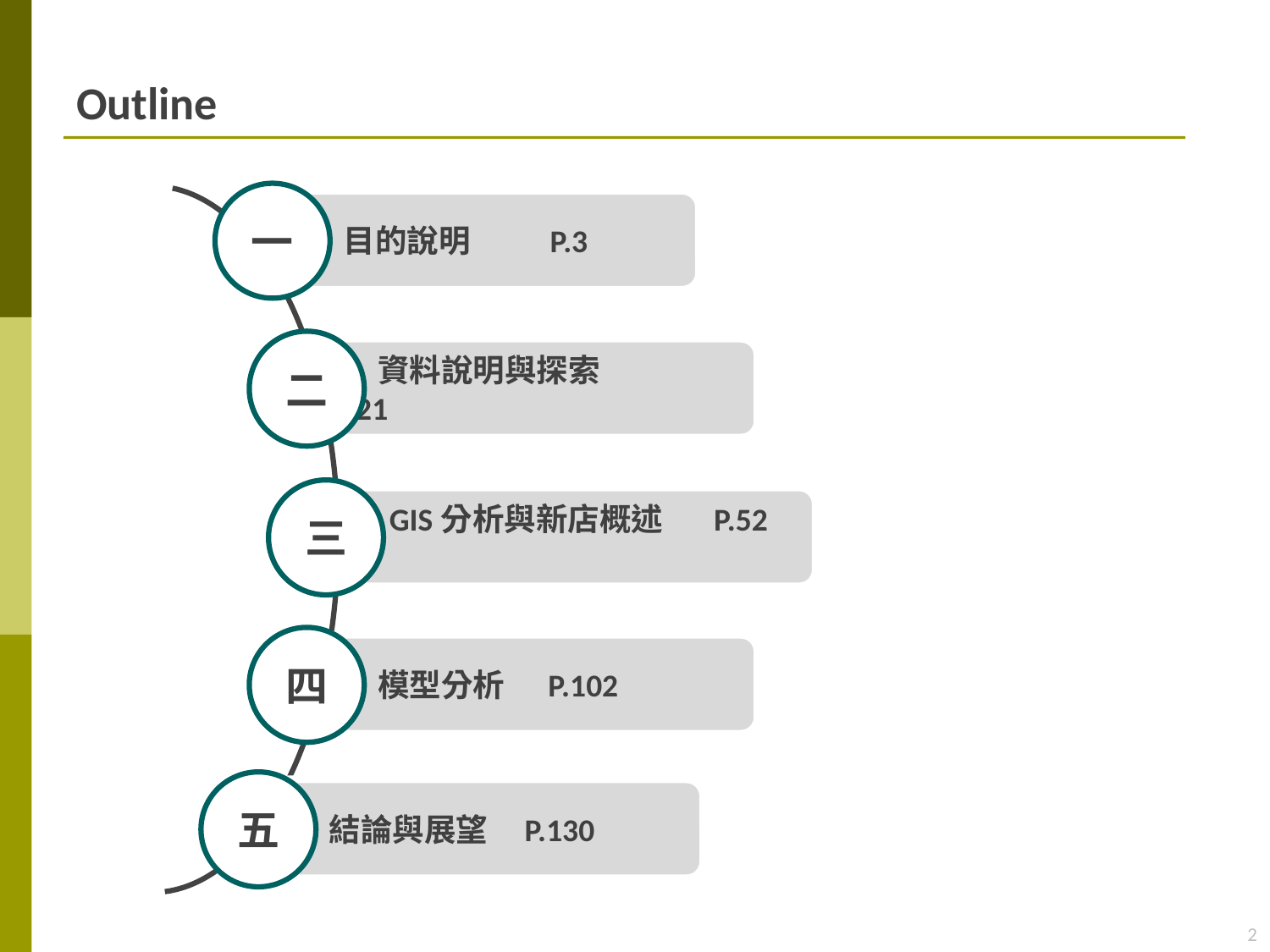

# Outline
一

     目的說明          P.3
二
     資料說明與探索           P.21
三
     GIS分析與新店概述      P.52
四
     模型分析     P.102
五
     結論與展望    P.130
2